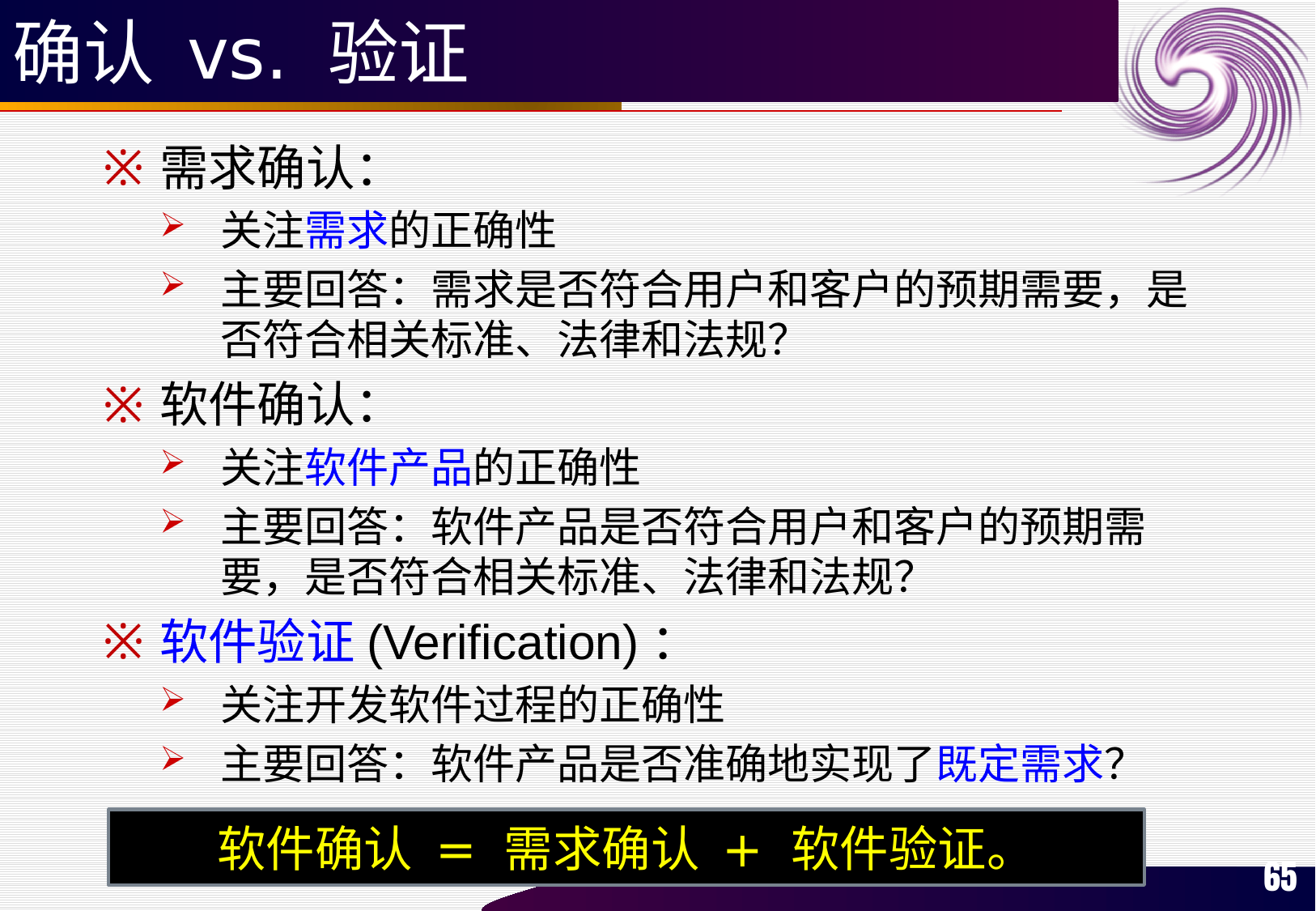

# 确认 vs. 验证
需求确认：
关注需求的正确性
主要回答：需求是否符合用户和客户的预期需要，是否符合相关标准、法律和法规？
软件确认：
关注软件产品的正确性
主要回答：软件产品是否符合用户和客户的预期需要，是否符合相关标准、法律和法规？
软件验证(Verification)：
关注开发软件过程的正确性
主要回答：软件产品是否准确地实现了既定需求？
软件确认 = 需求确认 + 软件验证。
65